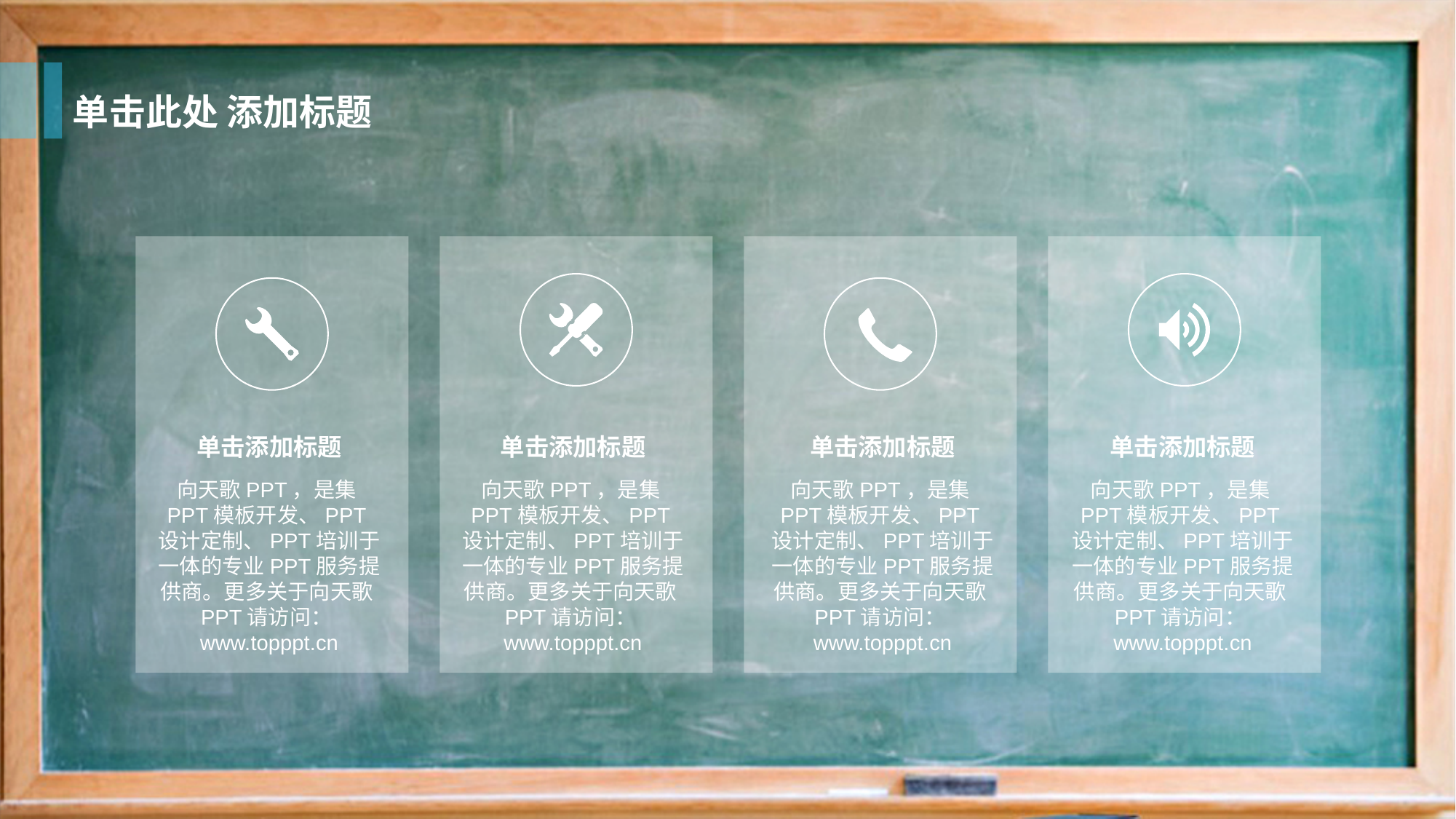

单击此处 添加标题

单击添加标题
向天歌PPT，是集PPT模板开发、PPT设计定制、PPT培训于一体的专业PPT服务提供商。更多关于向天歌PPT请访问：www.topppt.cn

单击添加标题
向天歌PPT，是集PPT模板开发、PPT设计定制、PPT培训于一体的专业PPT服务提供商。更多关于向天歌PPT请访问：www.topppt.cn

单击添加标题
向天歌PPT，是集PPT模板开发、PPT设计定制、PPT培训于一体的专业PPT服务提供商。更多关于向天歌PPT请访问：www.topppt.cn

单击添加标题
向天歌PPT，是集PPT模板开发、PPT设计定制、PPT培训于一体的专业PPT服务提供商。更多关于向天歌PPT请访问：www.topppt.cn